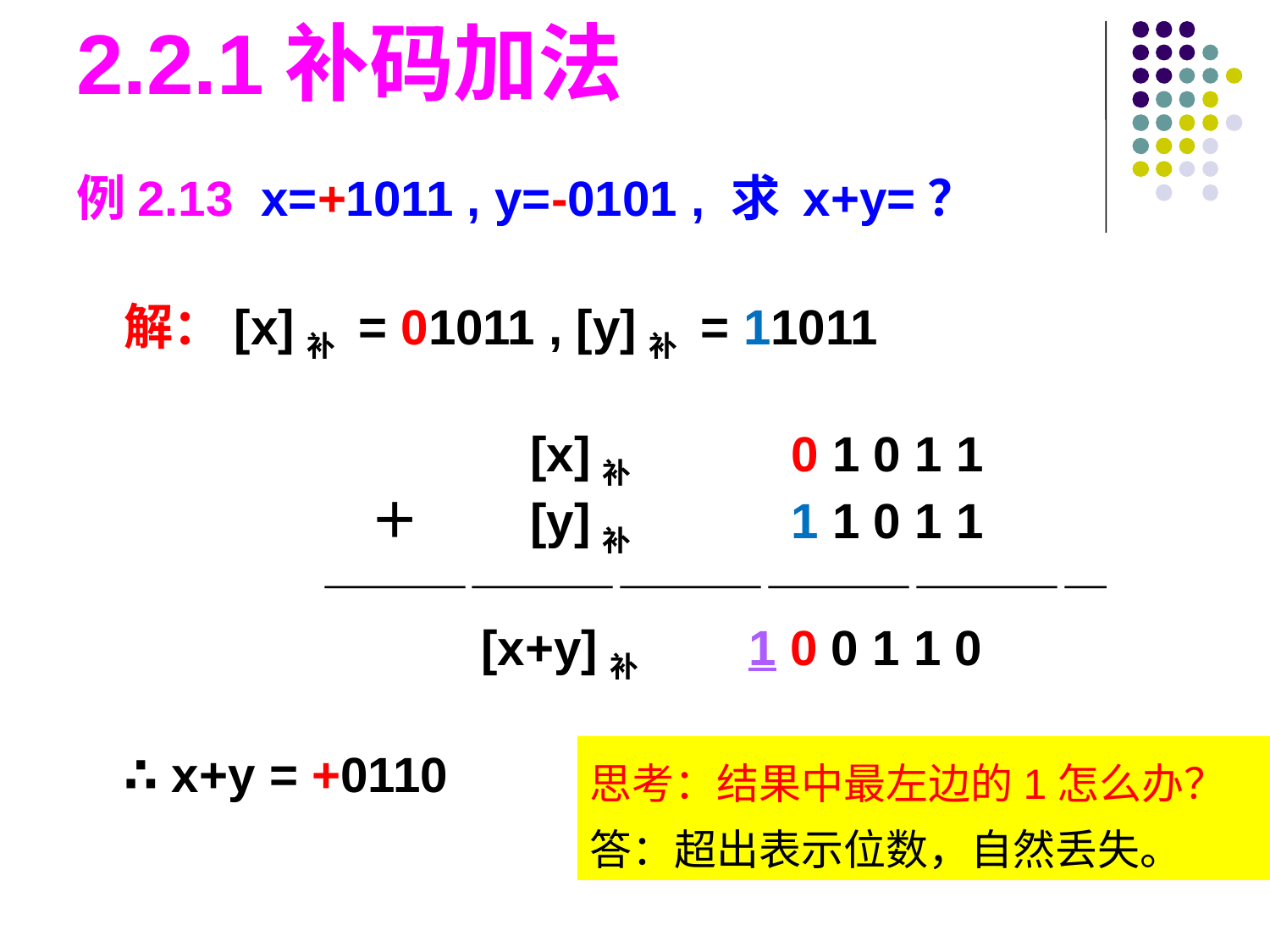

2.2.1补码加法
例2.13  x=+1011 , y=-0101 , 求 x+y=？
解：[x]补 = 01011 , [y]补 = 11011
　　　　　　　　[x]补　　　0 1 0 1 1
　　　　　＋　　[y]补　　　1 1 0 1 1
　　　　————————————————
　　　　　　　[x+y]补　　1 0 0 1 1 0
∴ x+y = +0110
思考：结果中最左边的1怎么办？
答：超出表示位数，自然丢失。
#
38